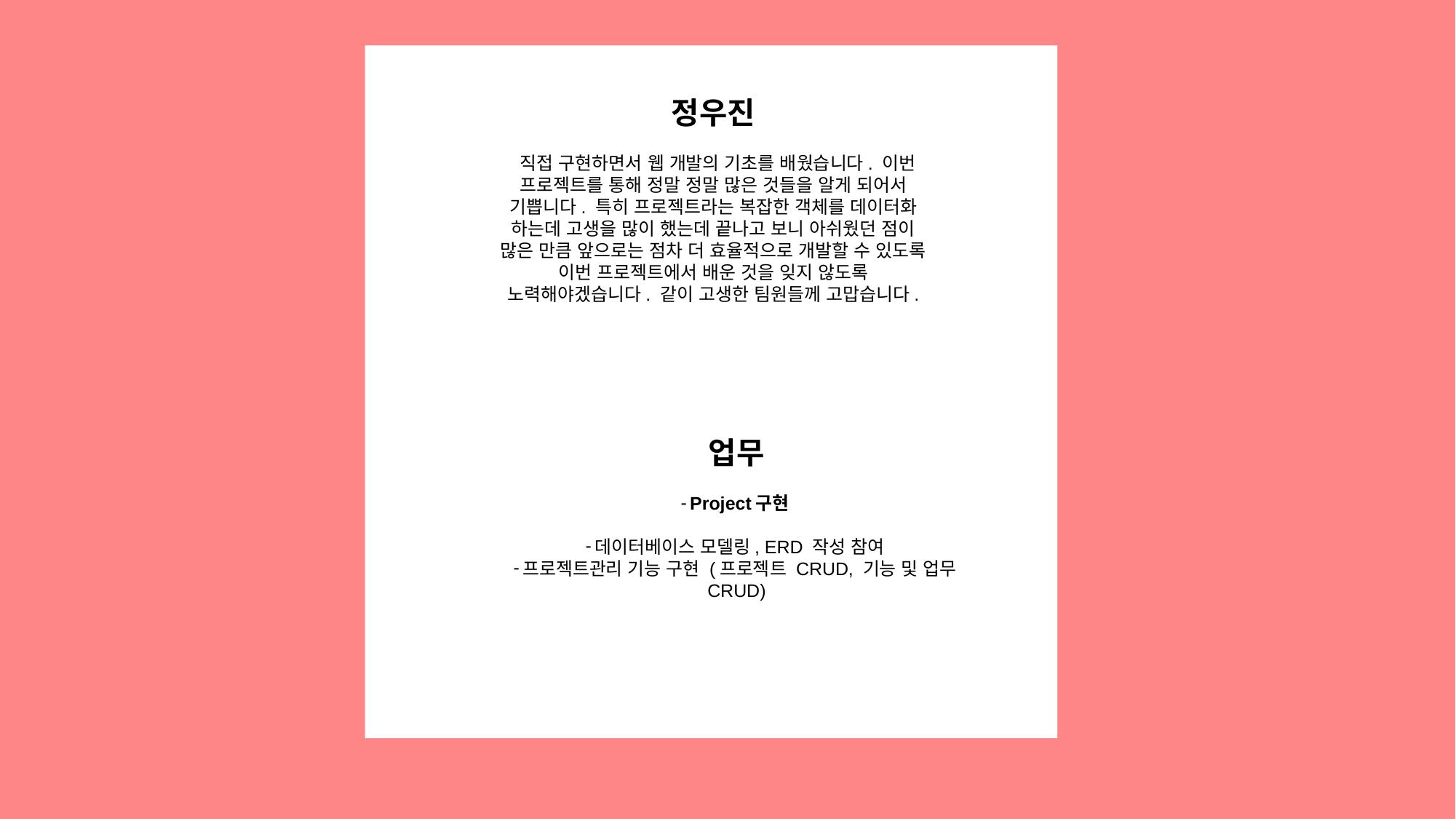

정우진
 직접 구현하면서 웹 개발의 기초를 배웠습니다. 이번 프로젝트를 통해 정말 정말 많은 것들을 알게 되어서 기쁩니다. 특히 프로젝트라는 복잡한 객체를 데이터화 하는데 고생을 많이 했는데 끝나고 보니 아쉬웠던 점이 많은 만큼 앞으로는 점차 더 효율적으로 개발할 수 있도록 이번 프로젝트에서 배운 것을 잊지 않도록 노력해야겠습니다. 같이 고생한 팀원들께 고맙습니다.

Color
업무

Project구현

데이터베이스 모델링, ERD 작성 참여
프로젝트관리 기능 구현 (프로젝트 CRUD, 기능 및 업무 CRUD)